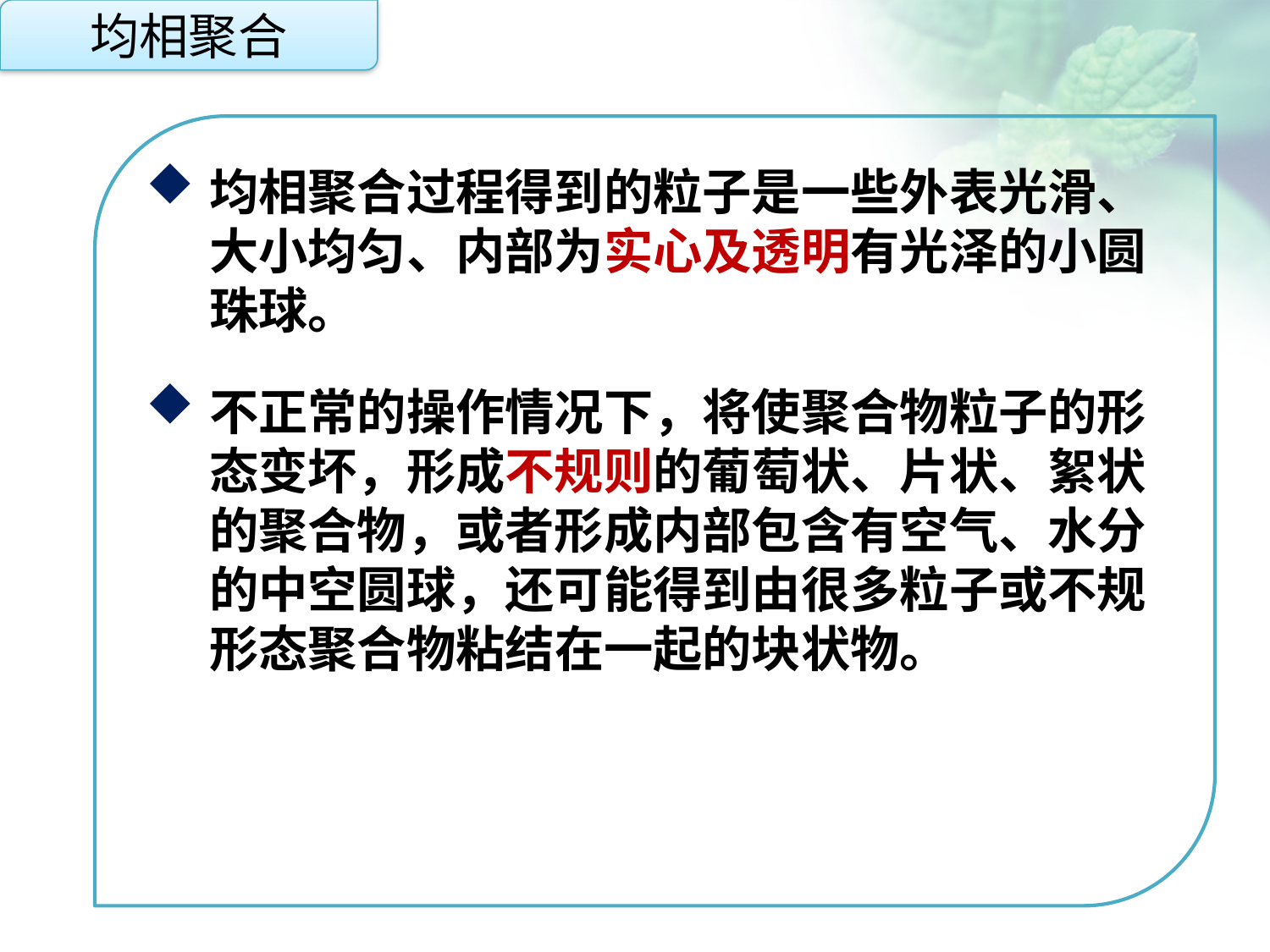

均相聚合
均相聚合过程得到的粒子是一些外表光滑、大小均匀、内部为实心及透明有光泽的小圆珠球。
不正常的操作情况下，将使聚合物粒子的形态变坏，形成不规则的葡萄状、片状、絮状的聚合物，或者形成内部包含有空气、水分的中空圆球，还可能得到由很多粒子或不规形态聚合物粘结在一起的块状物。
点击添加文本
点击添加文本
点击添加文本
点击添加文本